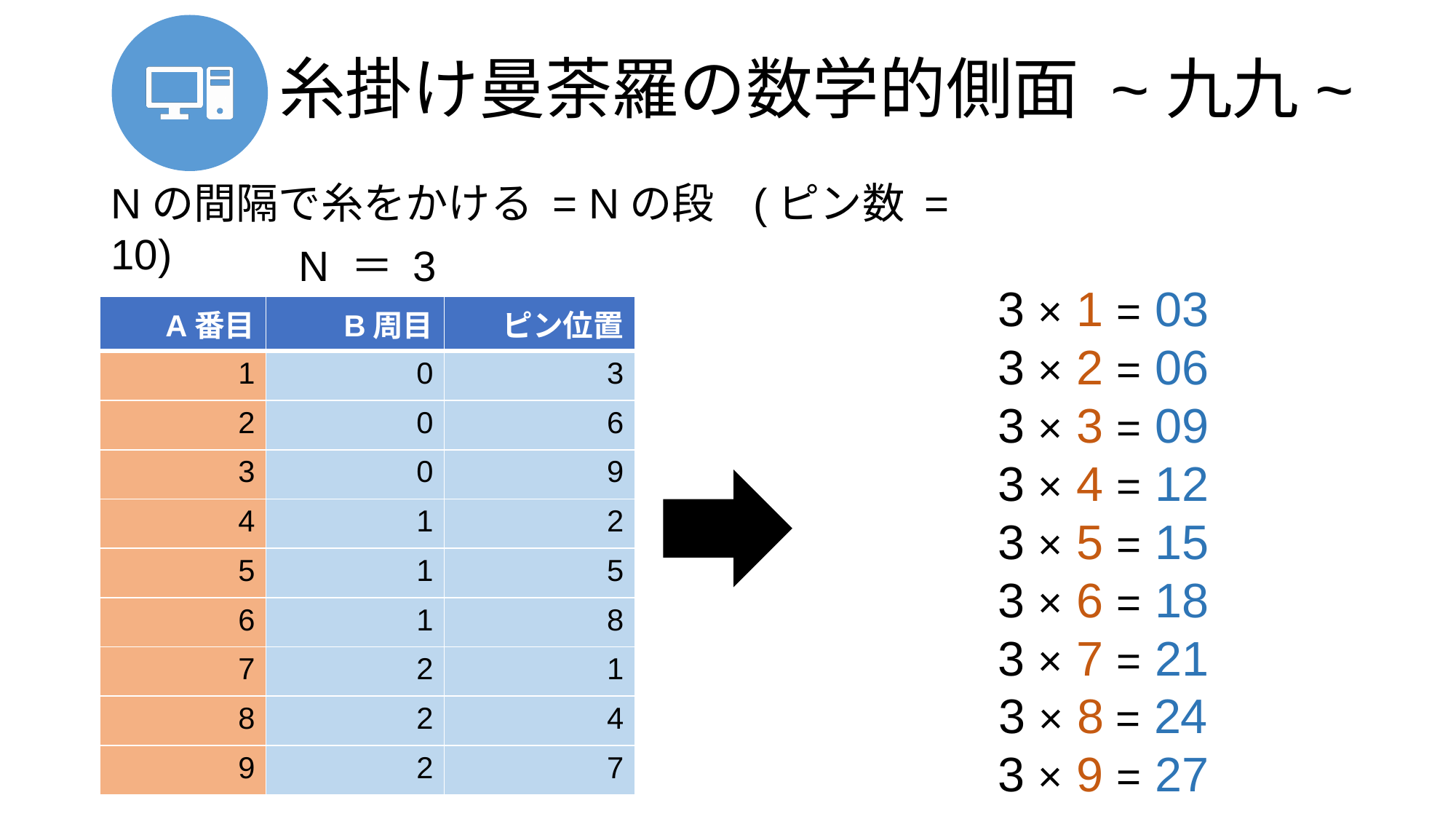

# 糸掛け曼荼羅の数学的側面 ~九九~

Nの間隔で糸をかける = Nの段   (ピン数 = 10)
N ＝ 3
3 × 1 = 03
3 × 2 = 06
3 × 3 = 09
3 × 4 = 12
3 × 5 = 15
3 × 6 = 18
3 × 7 = 21
3 × 8 = 24
3 × 9 = 27
| A番目 | B周目 | ピン位置 |
| --- | --- | --- |
| 1 | 0 | 3 |
| 2 | 0 | 6 |
| 3 | 0 | 9 |
| 4 | 1 | 2 |
| 5 | 1 | 5 |
| 6 | 1 | 8 |
| 7 | 2 | 1 |
| 8 | 2 | 4 |
| 9 | 2 | 7 |